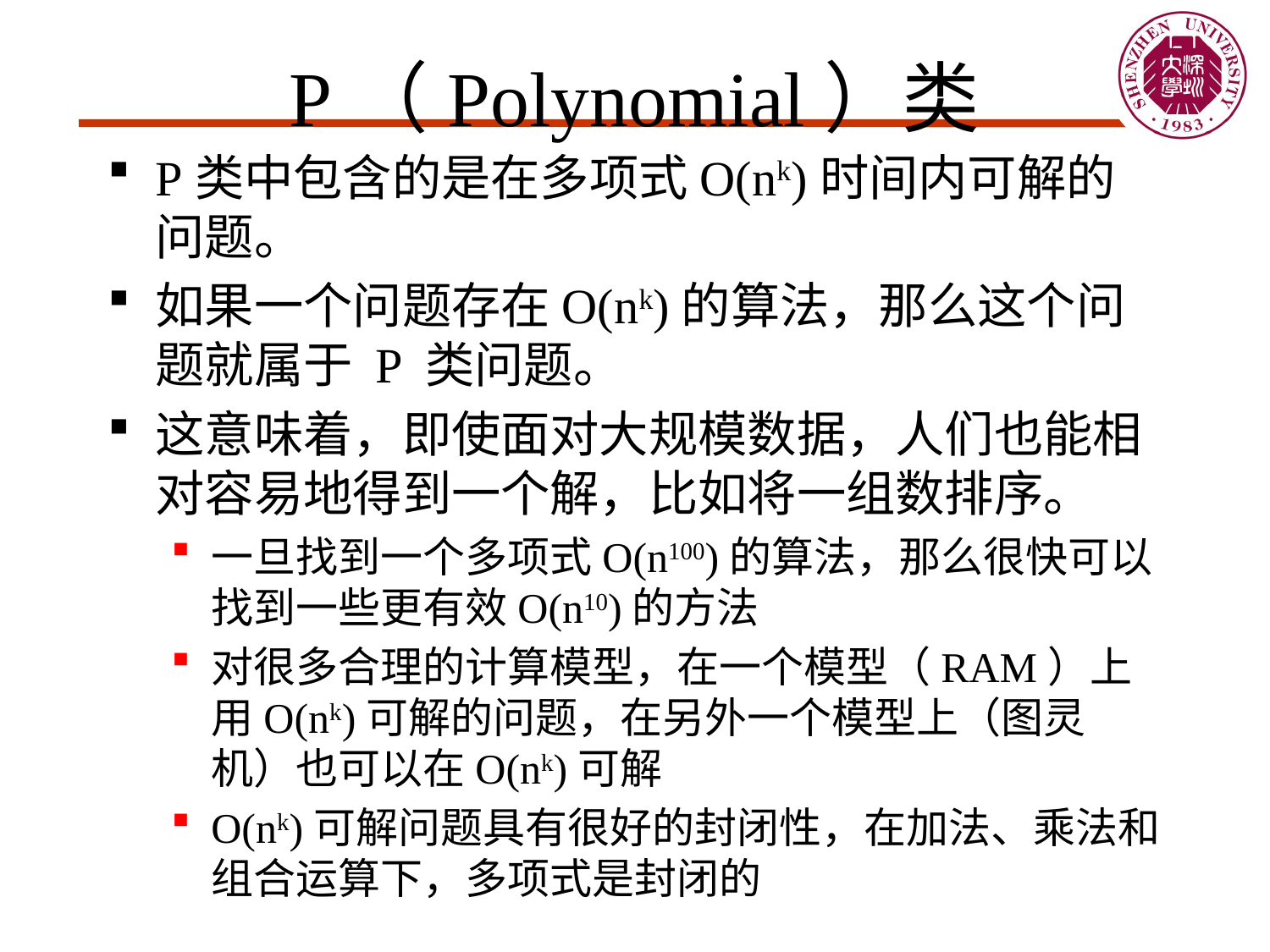

# P（Polynomial）类
P类中包含的是在多项式O(nk)时间内可解的问题。
如果一个问题存在O(nk)的算法，那么这个问题就属于 P 类问题。
这意味着，即使面对大规模数据，人们也能相对容易地得到一个解，比如将一组数排序。
一旦找到一个多项式O(n100)的算法，那么很快可以找到一些更有效O(n10)的方法
对很多合理的计算模型，在一个模型（RAM）上用O(nk)可解的问题，在另外一个模型上（图灵机）也可以在O(nk)可解
O(nk)可解问题具有很好的封闭性，在加法、乘法和组合运算下，多项式是封闭的